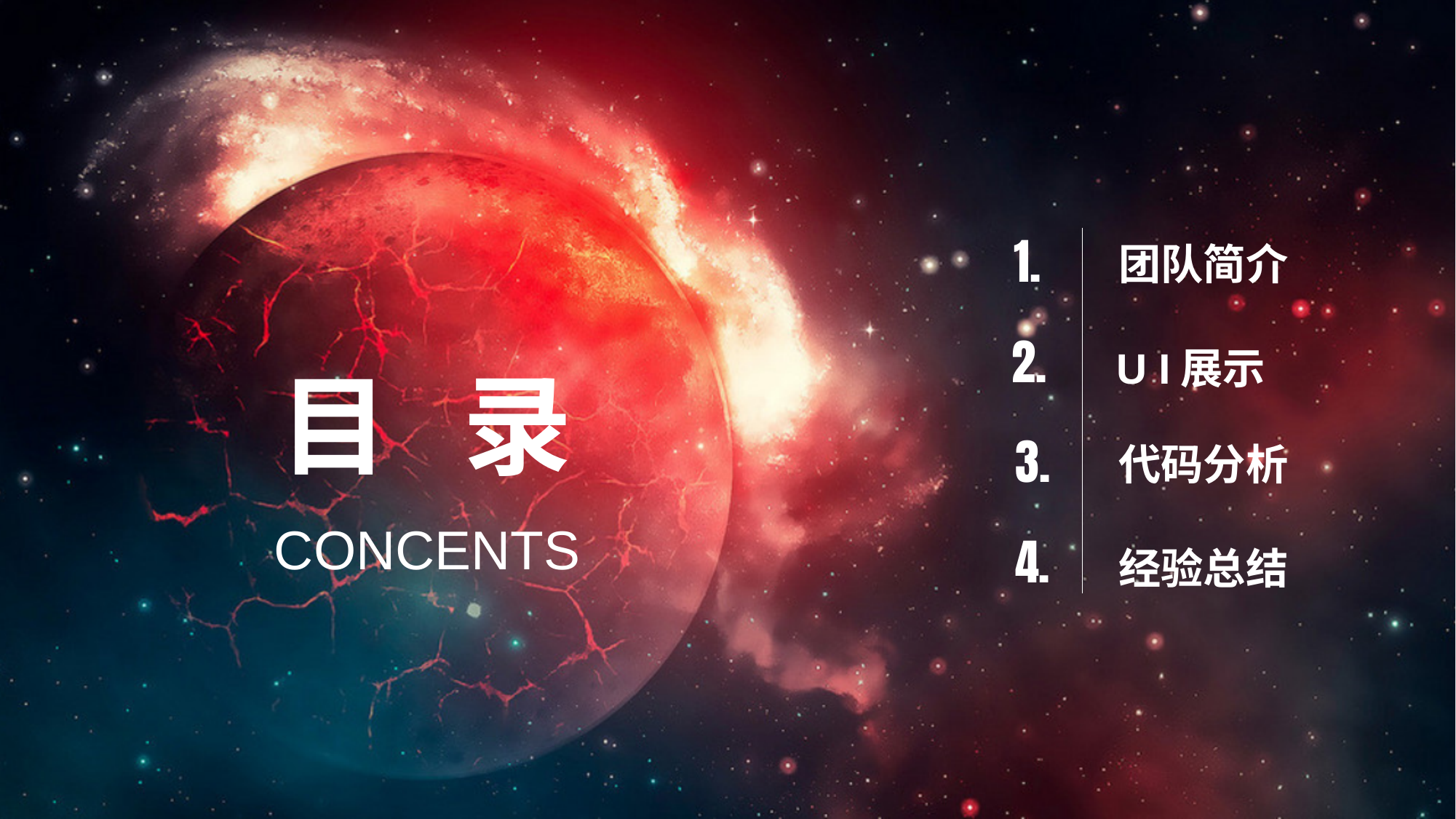

1.
团队简介
  2.
U I展示
目   录
  3.
代码分析
CONCENTS
  4.
经验总结